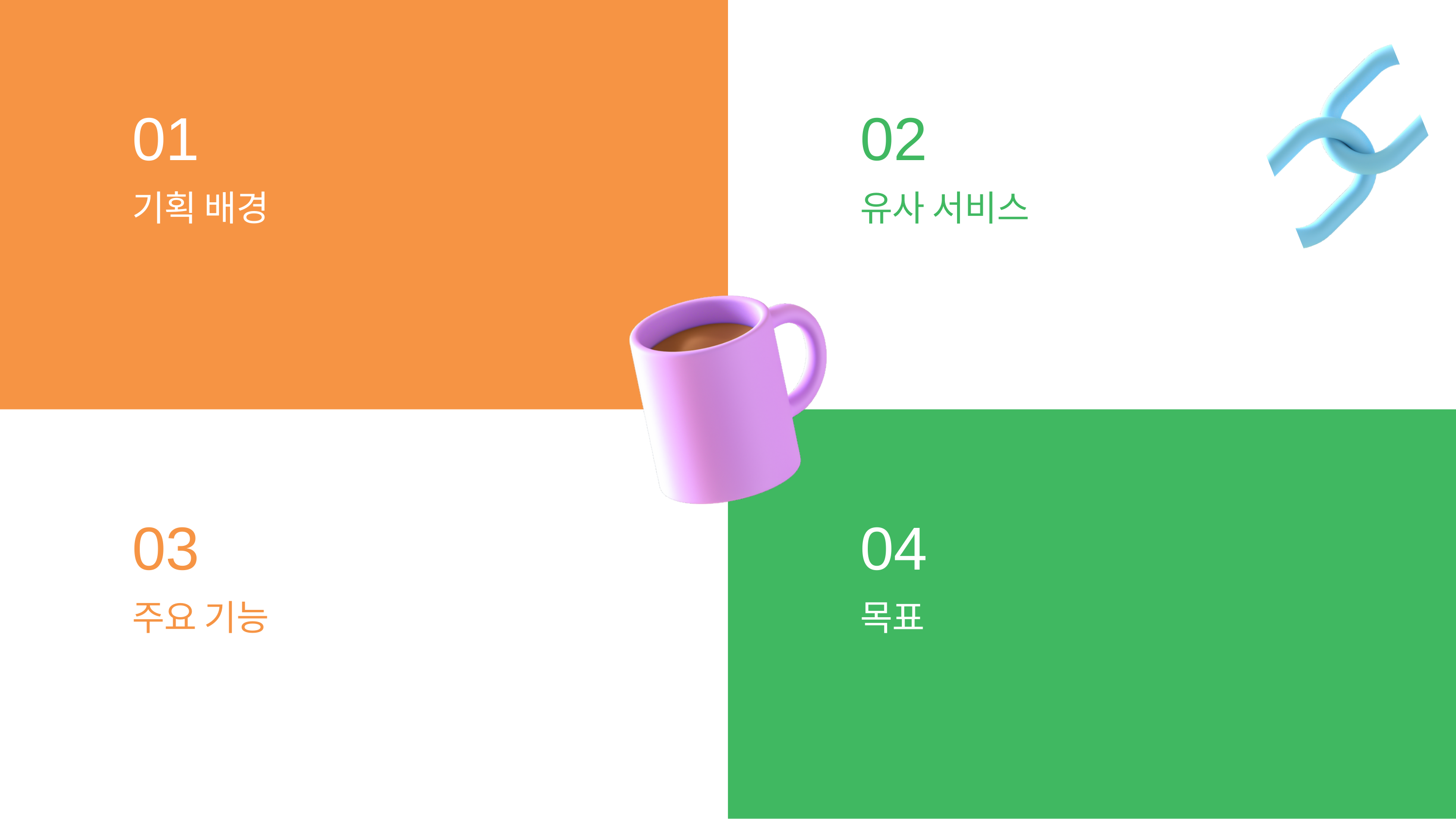

01
기획 배경

02
유사 서비스

03
주요 기능
04
목표